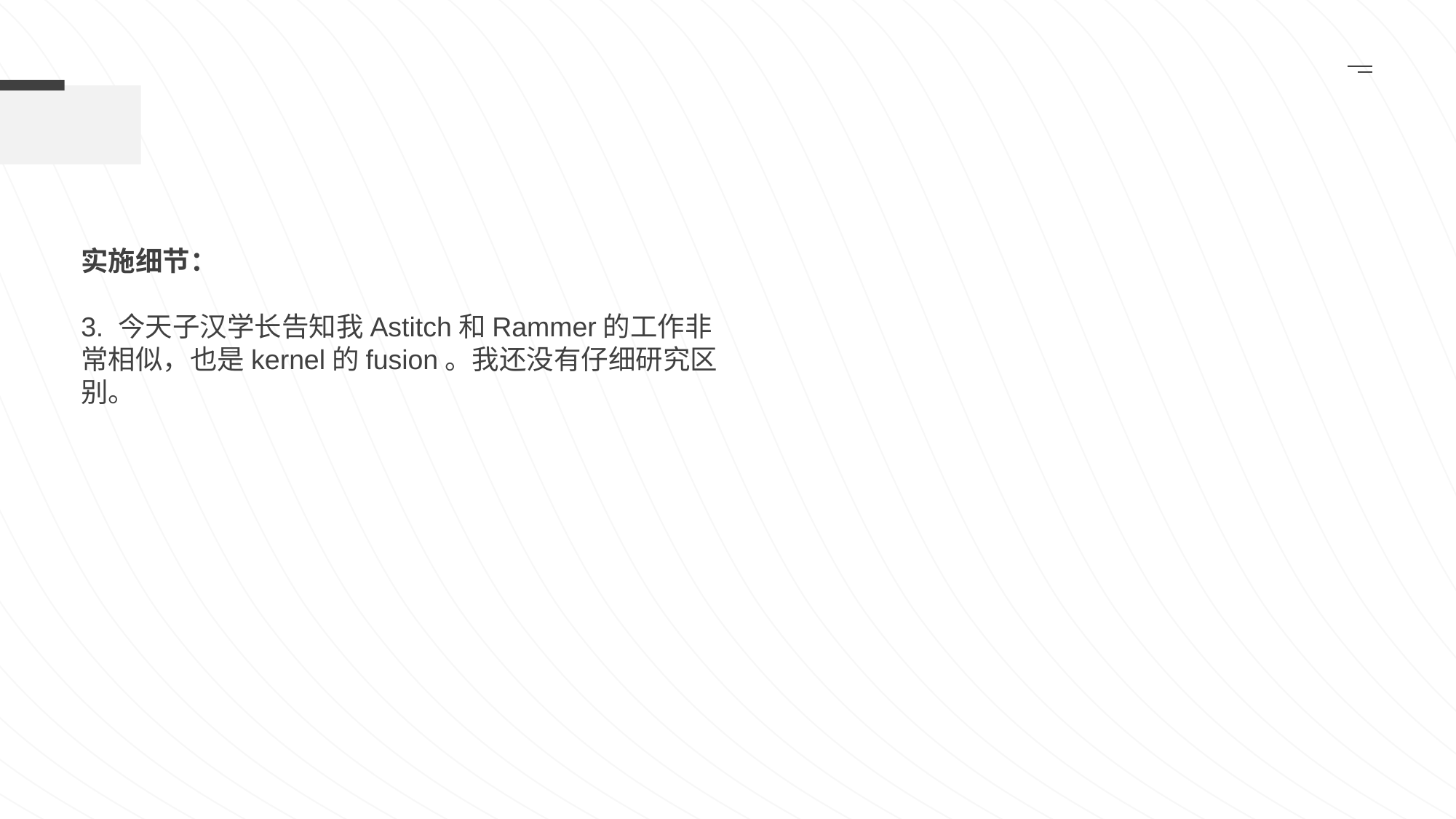

实施细节：

3. 今天子汉学长告知我Astitch和Rammer的工作非常相似，也是kernel的fusion。我还没有仔细研究区别。